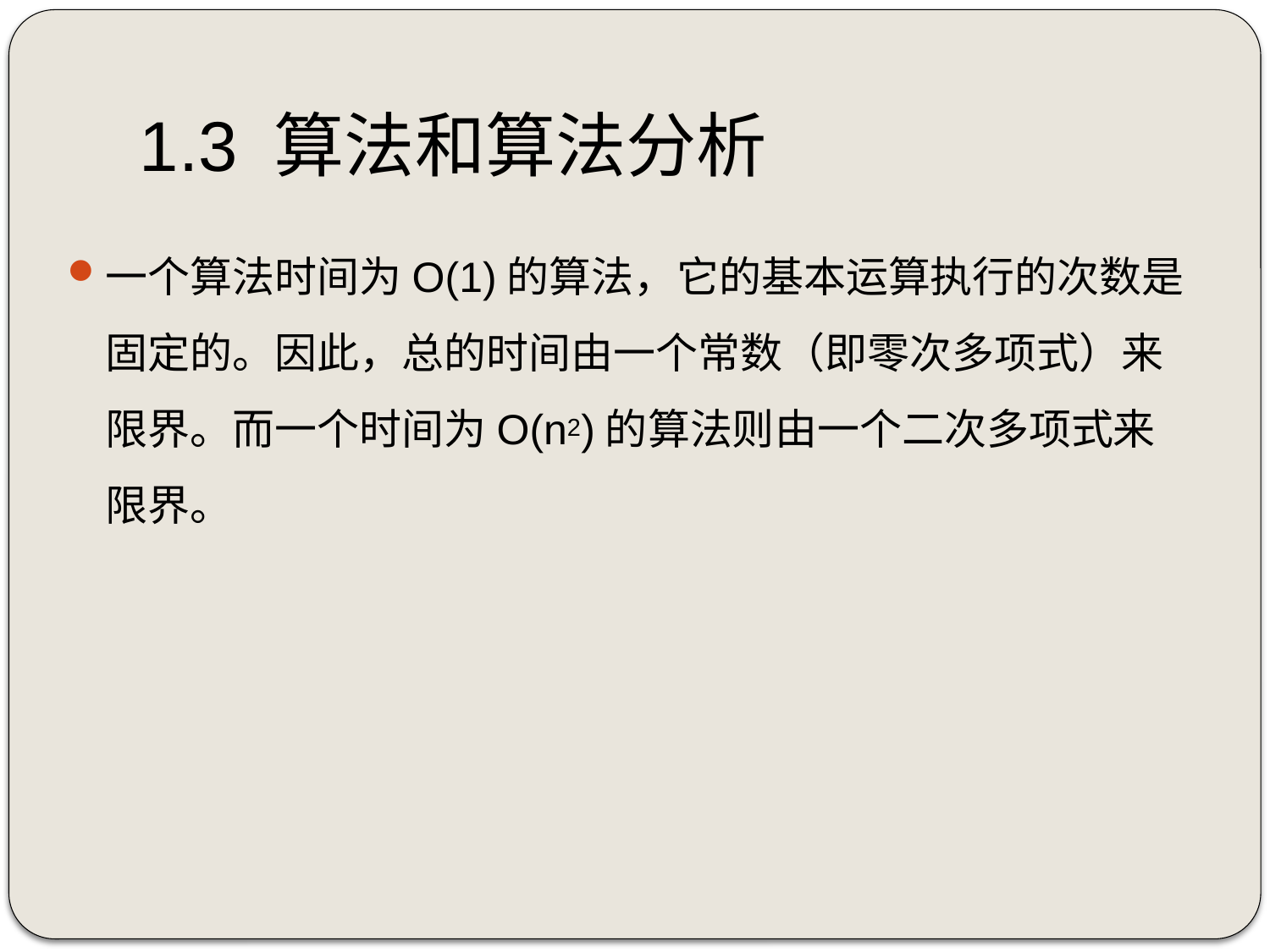

# 1.3 算法和算法分析
一个算法时间为O(1)的算法，它的基本运算执行的次数是固定的。因此，总的时间由一个常数（即零次多项式）来限界。而一个时间为O(n2)的算法则由一个二次多项式来限界。